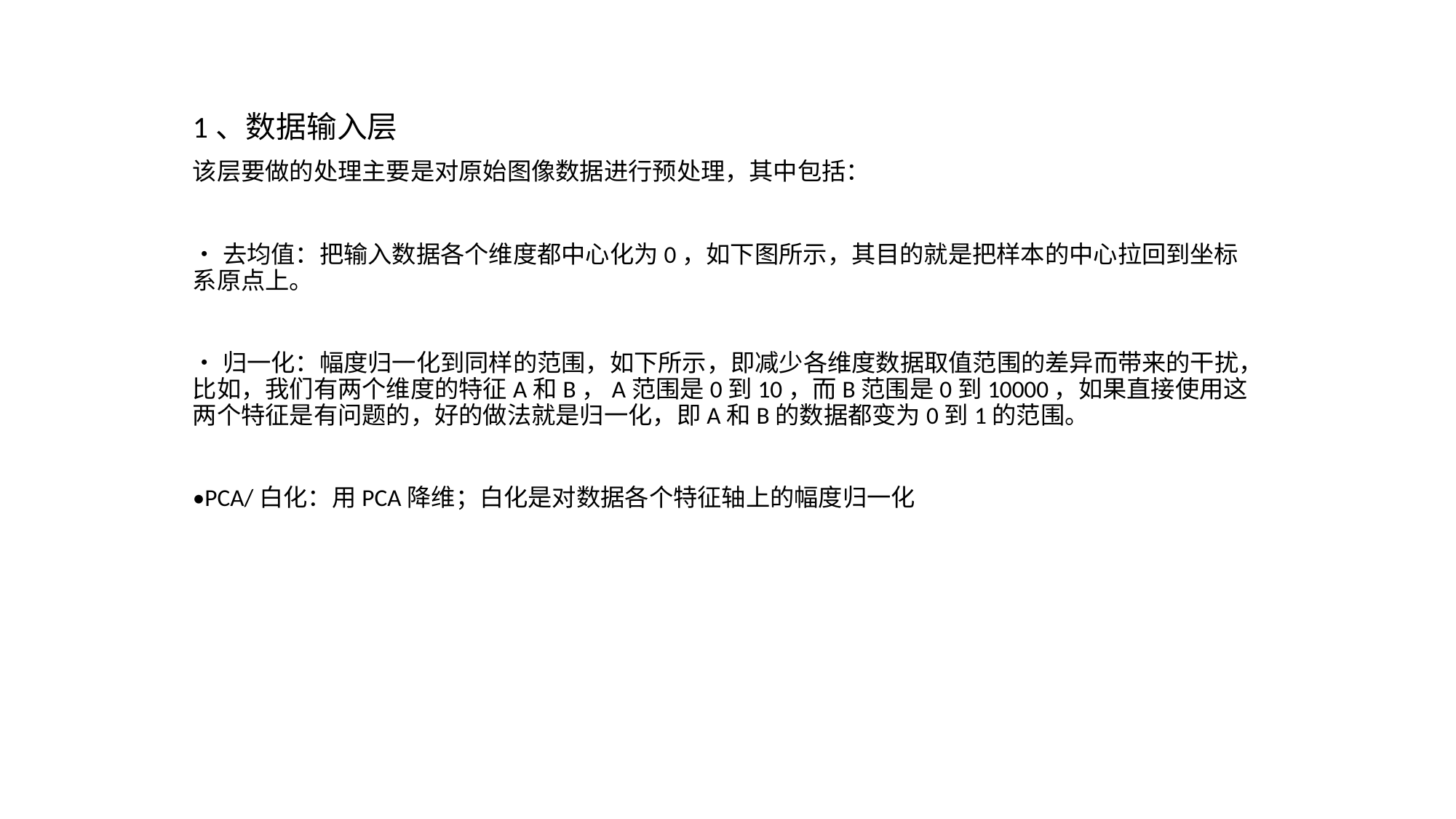

1、数据输入层
该层要做的处理主要是对原始图像数据进行预处理，其中包括：

•去均值：把输入数据各个维度都中心化为0，如下图所示，其目的就是把样本的中心拉回到坐标系原点上。

•归一化：幅度归一化到同样的范围，如下所示，即减少各维度数据取值范围的差异而带来的干扰，比如，我们有两个维度的特征A和B，A范围是0到10，而B范围是0到10000，如果直接使用这两个特征是有问题的，好的做法就是归一化，即A和B的数据都变为0到1的范围。

•PCA/白化：用PCA降维；白化是对数据各个特征轴上的幅度归一化